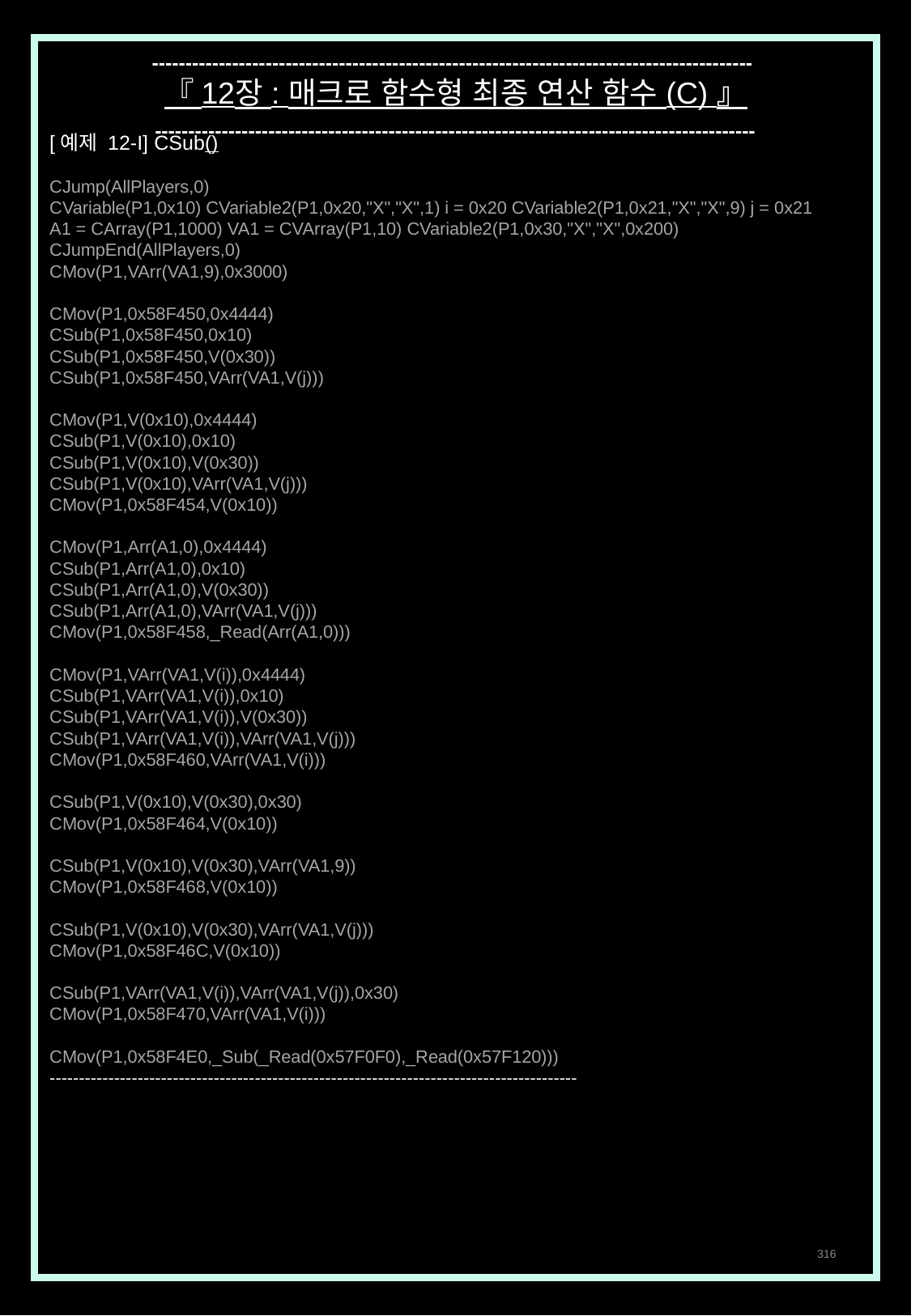

------------------------------------------------------------------------------------------
『 12장 : 매크로 함수형 최종 연산 함수 (C) 』
------------------------------------------------------------------------------------------
[예제 12-I] CSub()

CJump(AllPlayers,0)
CVariable(P1,0x10) CVariable2(P1,0x20,"X","X",1) i = 0x20 CVariable2(P1,0x21,"X","X",9) j = 0x21
A1 = CArray(P1,1000) VA1 = CVArray(P1,10) CVariable2(P1,0x30,"X","X",0x200)
CJumpEnd(AllPlayers,0)
CMov(P1,VArr(VA1,9),0x3000)

CMov(P1,0x58F450,0x4444)
CSub(P1,0x58F450,0x10)
CSub(P1,0x58F450,V(0x30))
CSub(P1,0x58F450,VArr(VA1,V(j)))

CMov(P1,V(0x10),0x4444)
CSub(P1,V(0x10),0x10)
CSub(P1,V(0x10),V(0x30))
CSub(P1,V(0x10),VArr(VA1,V(j)))
CMov(P1,0x58F454,V(0x10))

CMov(P1,Arr(A1,0),0x4444)
CSub(P1,Arr(A1,0),0x10)
CSub(P1,Arr(A1,0),V(0x30))
CSub(P1,Arr(A1,0),VArr(VA1,V(j)))
CMov(P1,0x58F458,_Read(Arr(A1,0)))

CMov(P1,VArr(VA1,V(i)),0x4444)
CSub(P1,VArr(VA1,V(i)),0x10)
CSub(P1,VArr(VA1,V(i)),V(0x30))
CSub(P1,VArr(VA1,V(i)),VArr(VA1,V(j)))
CMov(P1,0x58F460,VArr(VA1,V(i)))

CSub(P1,V(0x10),V(0x30),0x30)
CMov(P1,0x58F464,V(0x10))

CSub(P1,V(0x10),V(0x30),VArr(VA1,9))
CMov(P1,0x58F468,V(0x10))

CSub(P1,V(0x10),V(0x30),VArr(VA1,V(j)))
CMov(P1,0x58F46C,V(0x10))

CSub(P1,VArr(VA1,V(i)),VArr(VA1,V(j)),0x30)
CMov(P1,0x58F470,VArr(VA1,V(i)))

CMov(P1,0x58F4E0,_Sub(_Read(0x57F0F0),_Read(0x57F120)))
------------------------------------------------------------------------------------------
316